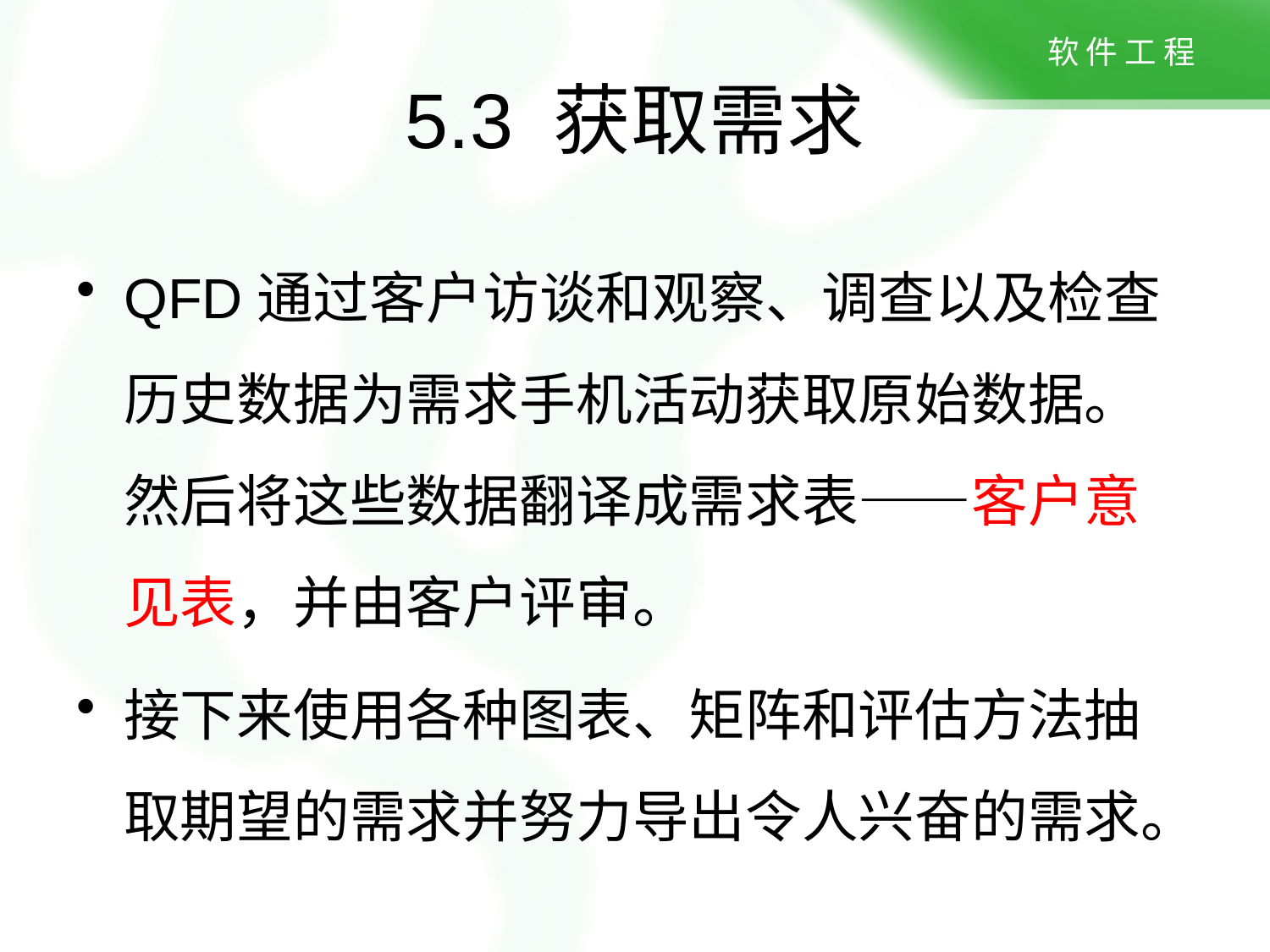

# 5.3 获取需求
QFD通过客户访谈和观察、调查以及检查历史数据为需求手机活动获取原始数据。然后将这些数据翻译成需求表——客户意见表，并由客户评审。
接下来使用各种图表、矩阵和评估方法抽取期望的需求并努力导出令人兴奋的需求。